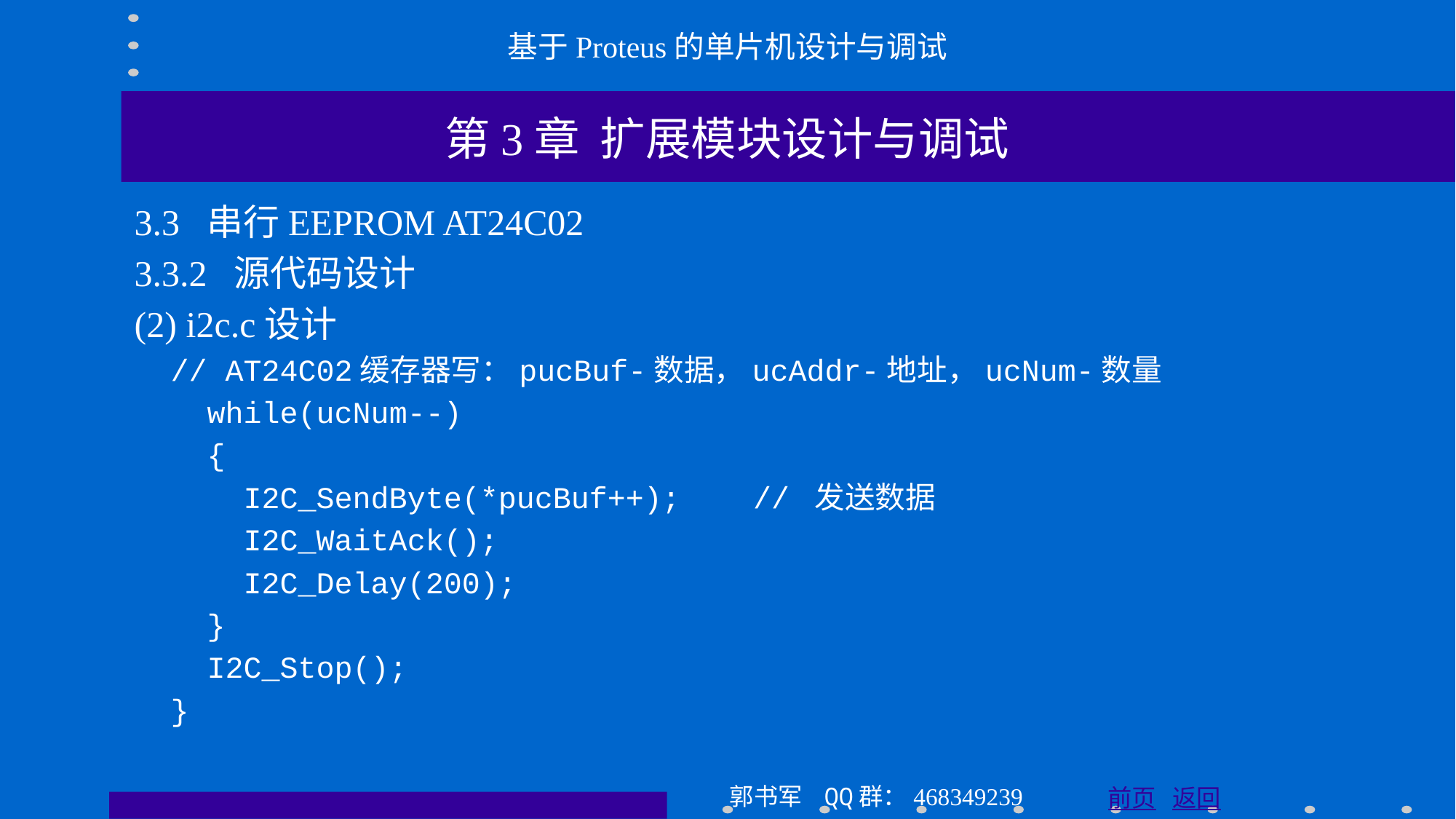

基于Proteus的单片机设计与调试
第3章  扩展模块设计与调试
3.3  串行EEPROM AT24C02
3.3.2  源代码设计
(2) i2c.c设计
  // AT24C02缓存器写：pucBuf-数据，ucAddr-地址，ucNum-数量
    while(ucNum--)
    {
      I2C_SendByte(*pucBuf++);    // 发送数据
      I2C_WaitAck();
      I2C_Delay(200);
    }
    I2C_Stop();
  }

郭书军   QQ群：468349239
前页   返回